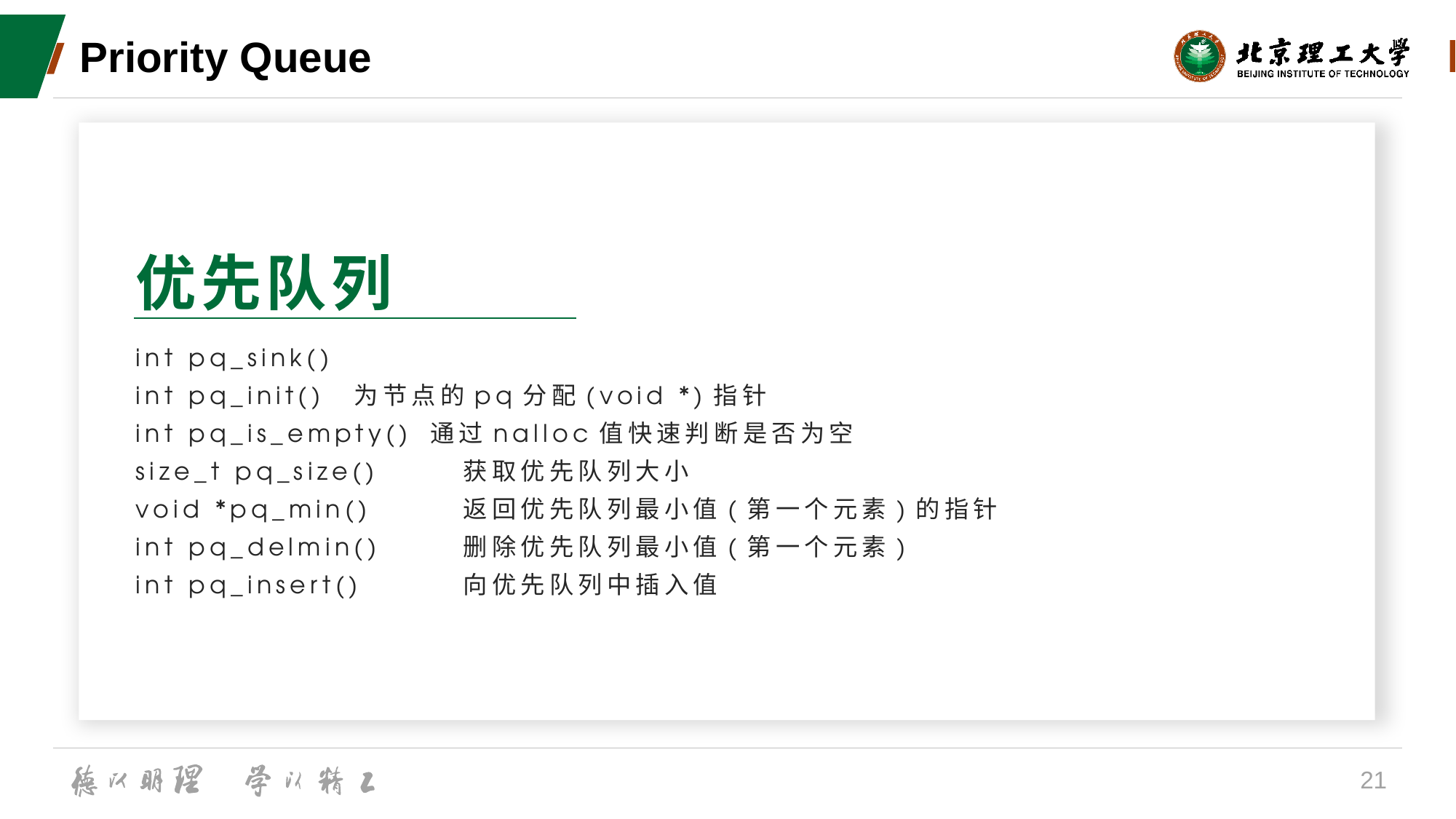

# Priority Queue

优先队列
int pq_sink()
int pq_init()	为节点的pq分配(void *)指针
int pq_is_empty() 通过nalloc值快速判断是否为空
size_t pq_size()	获取优先队列大小
void *pq_min()	返回优先队列最小值(第一个元素)的指针
int pq_delmin()	删除优先队列最小值(第一个元素)
int pq_insert()	向优先队列中插入值